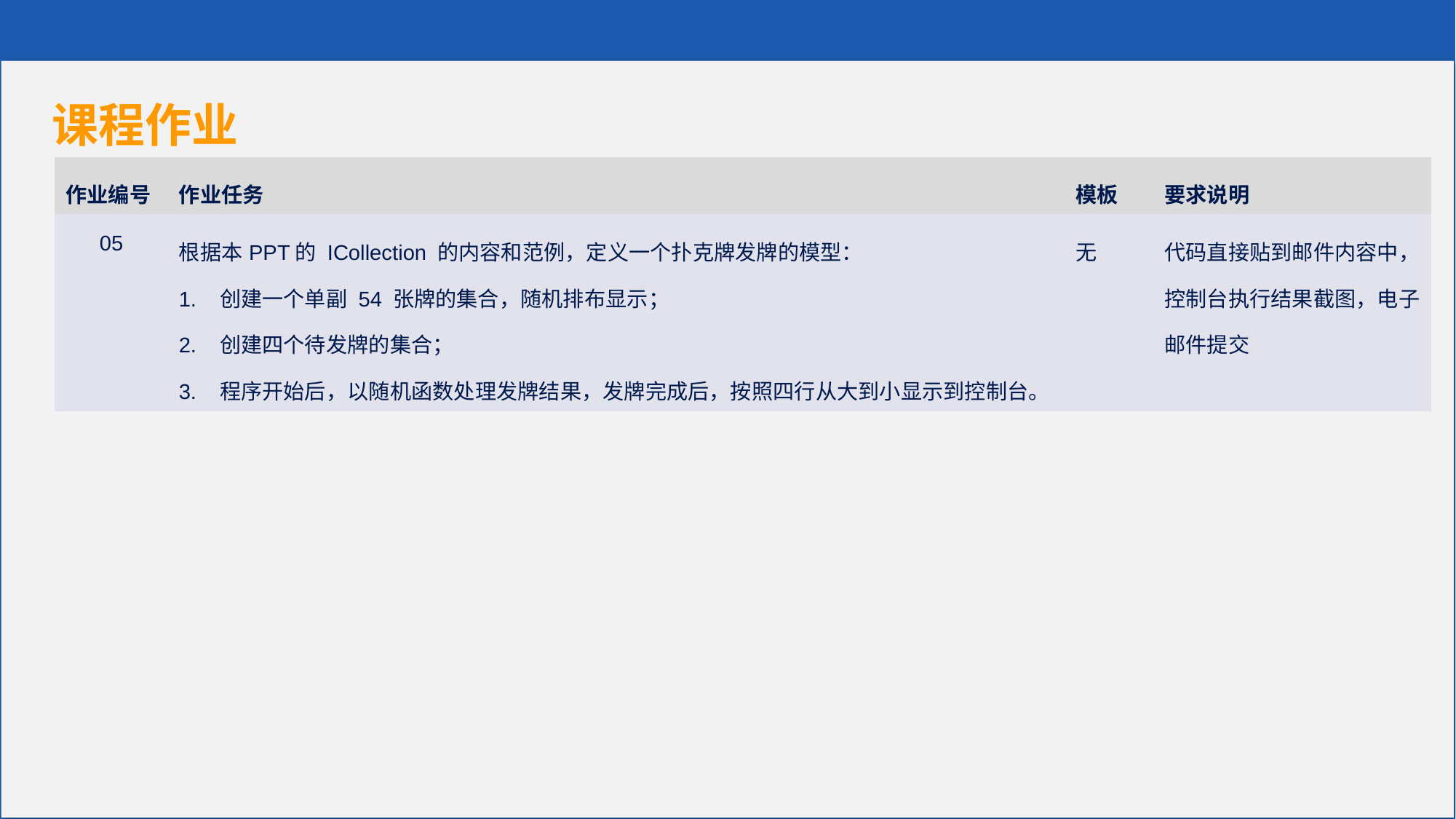

课程作业
| 作业编号 | 作业任务 | 模板 | 要求说明 |
| --- | --- | --- | --- |
| 05 | 根据本PPT的 ICollection 的内容和范例，定义一个扑克牌发牌的模型： 创建一个单副 54 张牌的集合，随机排布显示； 创建四个待发牌的集合； 程序开始后，以随机函数处理发牌结果，发牌完成后，按照四行从大到小显示到控制台。 | 无 | 代码直接贴到邮件内容中，控制台执行结果截图，电子邮件提交 |